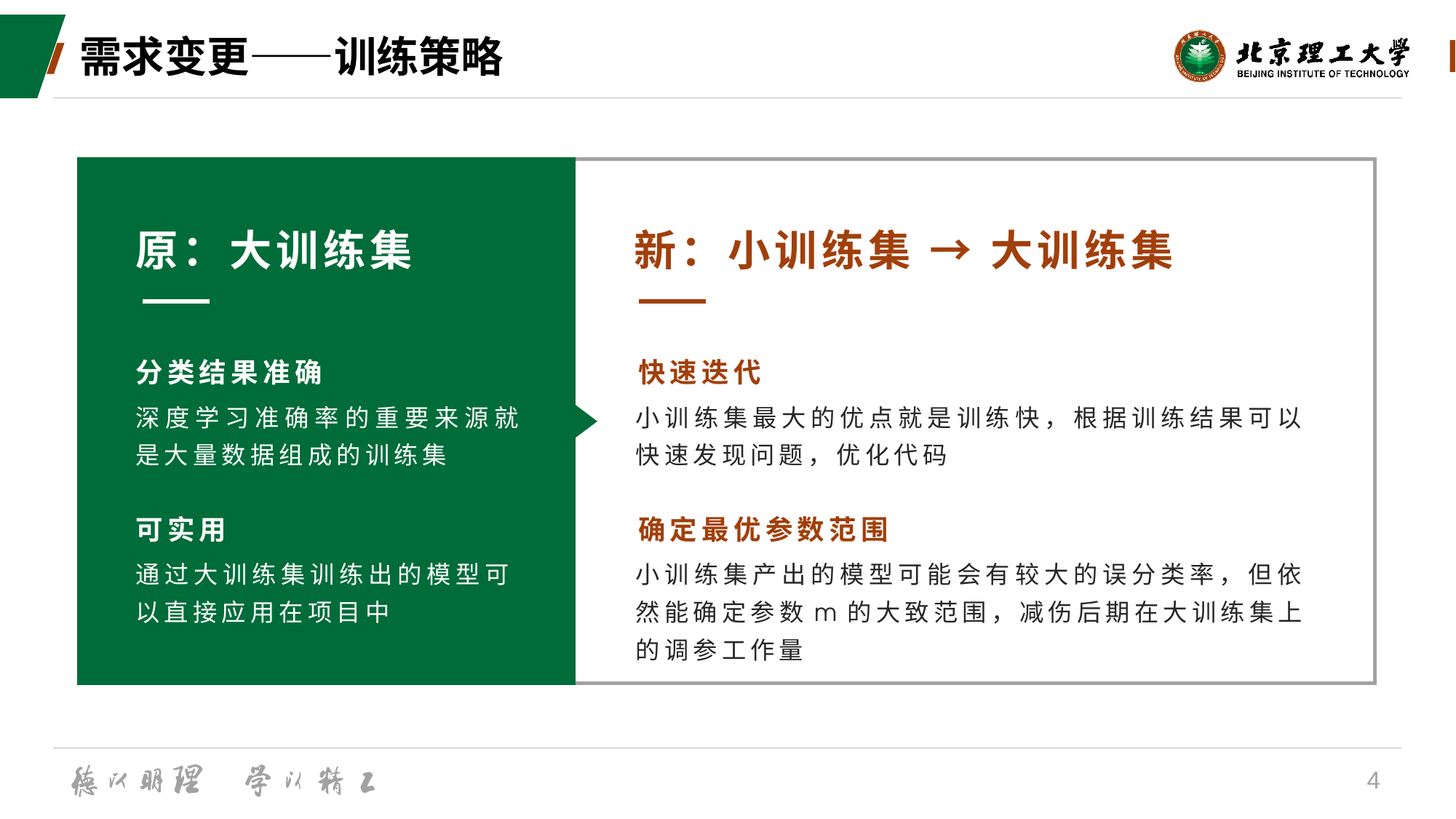

# 需求变更——训练策略

原：大训练集
新：小训练集 → 大训练集
分类结果准确
快速迭代
深度学习准确率的重要来源就是大量数据组成的训练集
小训练集最大的优点就是训练快，根据训练结果可以快速发现问题，优化代码

可实用
确定最优参数范围
通过大训练集训练出的模型可以直接应用在项目中
小训练集产出的模型可能会有较大的误分类率，但依然能确定参数m的大致范围，减伤后期在大训练集上的调参工作量